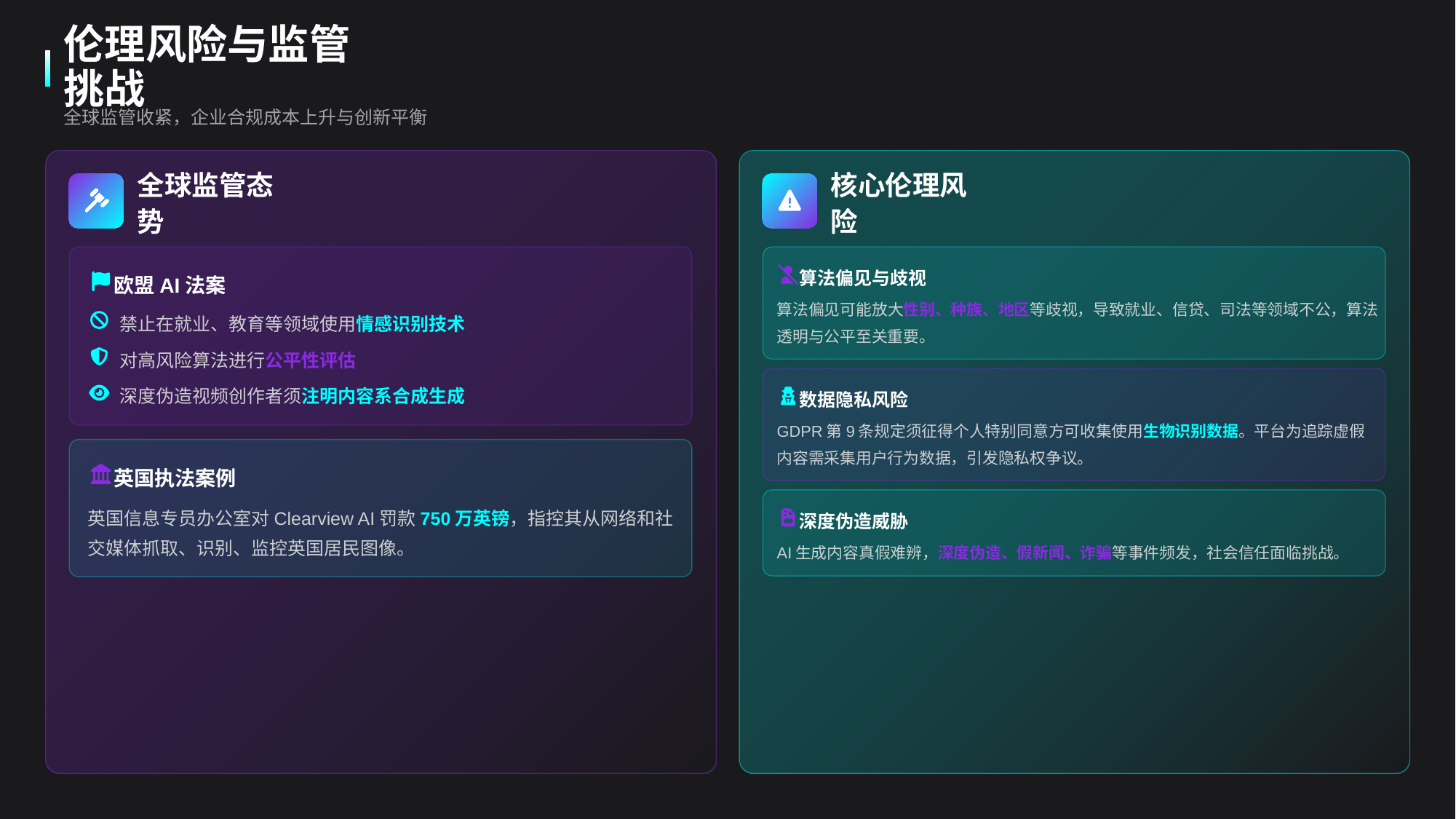

伦理风险与监管挑战

全球监管收紧，企业合规成本上升与创新平衡

全球监管态势
核心伦理风险

算法偏见与歧视
欧盟AI法案

算法偏见可能放大性别、种族、地区等歧视，导致就业、信贷、司法等领域不公，算法透明与公平至关重要。
禁止在就业、教育等领域使用情感识别技术

对高风险算法进行公平性评估

深度伪造视频创作者须注明内容系合成生成
数据隐私风险

GDPR第9条规定须征得个人特别同意方可收集使用生物识别数据。平台为追踪虚假内容需采集用户行为数据，引发隐私权争议。

英国执法案例

英国信息专员办公室对Clearview AI罚款750万英镑，指控其从网络和社交媒体抓取、识别、监控英国居民图像。
深度伪造威胁

AI生成内容真假难辨，深度伪造、假新闻、诈骗等事件频发，社会信任面临挑战。